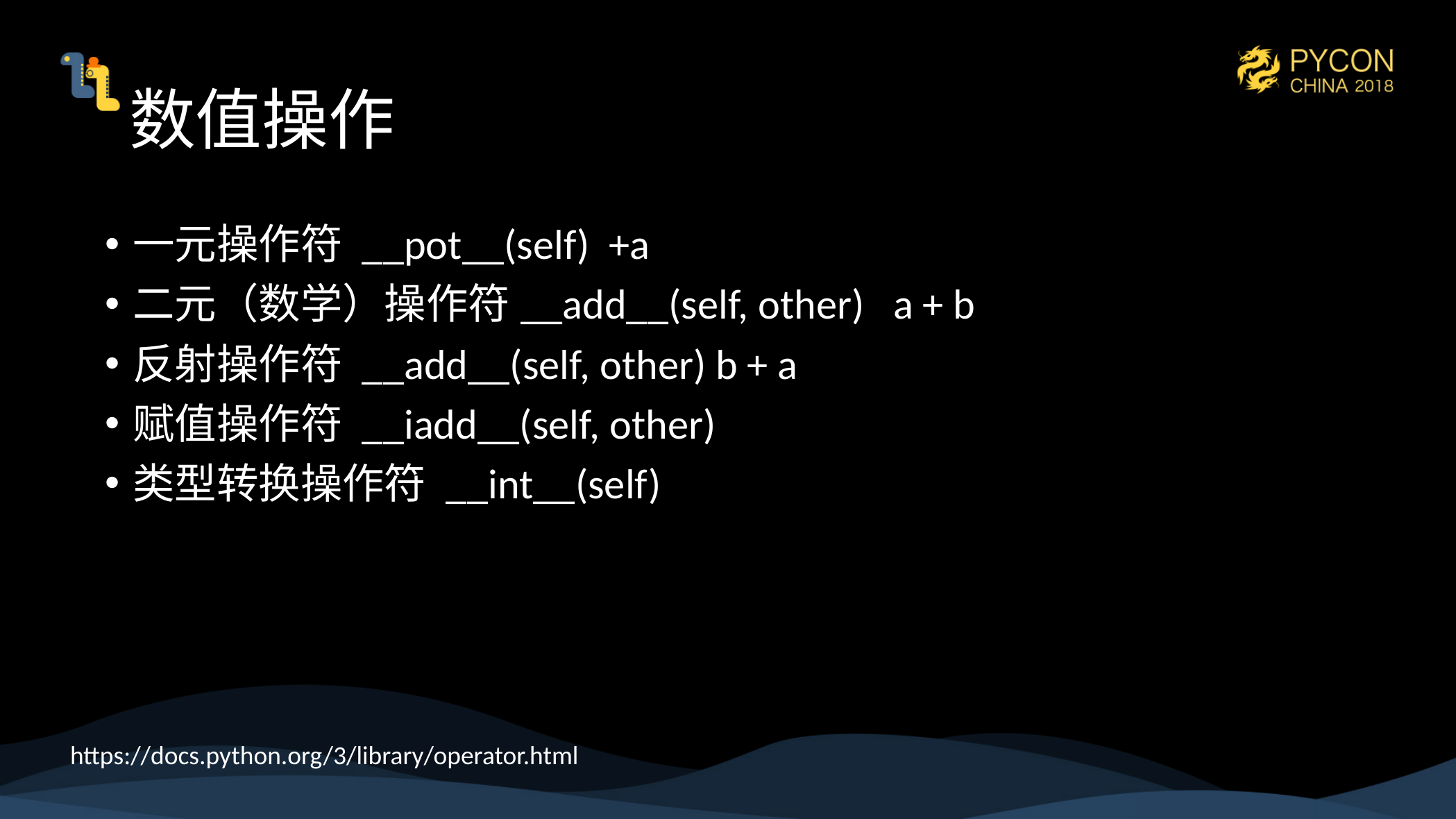

# 数值操作
一元操作符 __pot__(self)  +a
二元（数学）操作符__add__(self, other)   a + b
反射操作符 __add__(self, other) b + a
赋值操作符 __iadd__(self, other)
类型转换操作符 __int__(self)
https://docs.python.org/3/library/operator.html